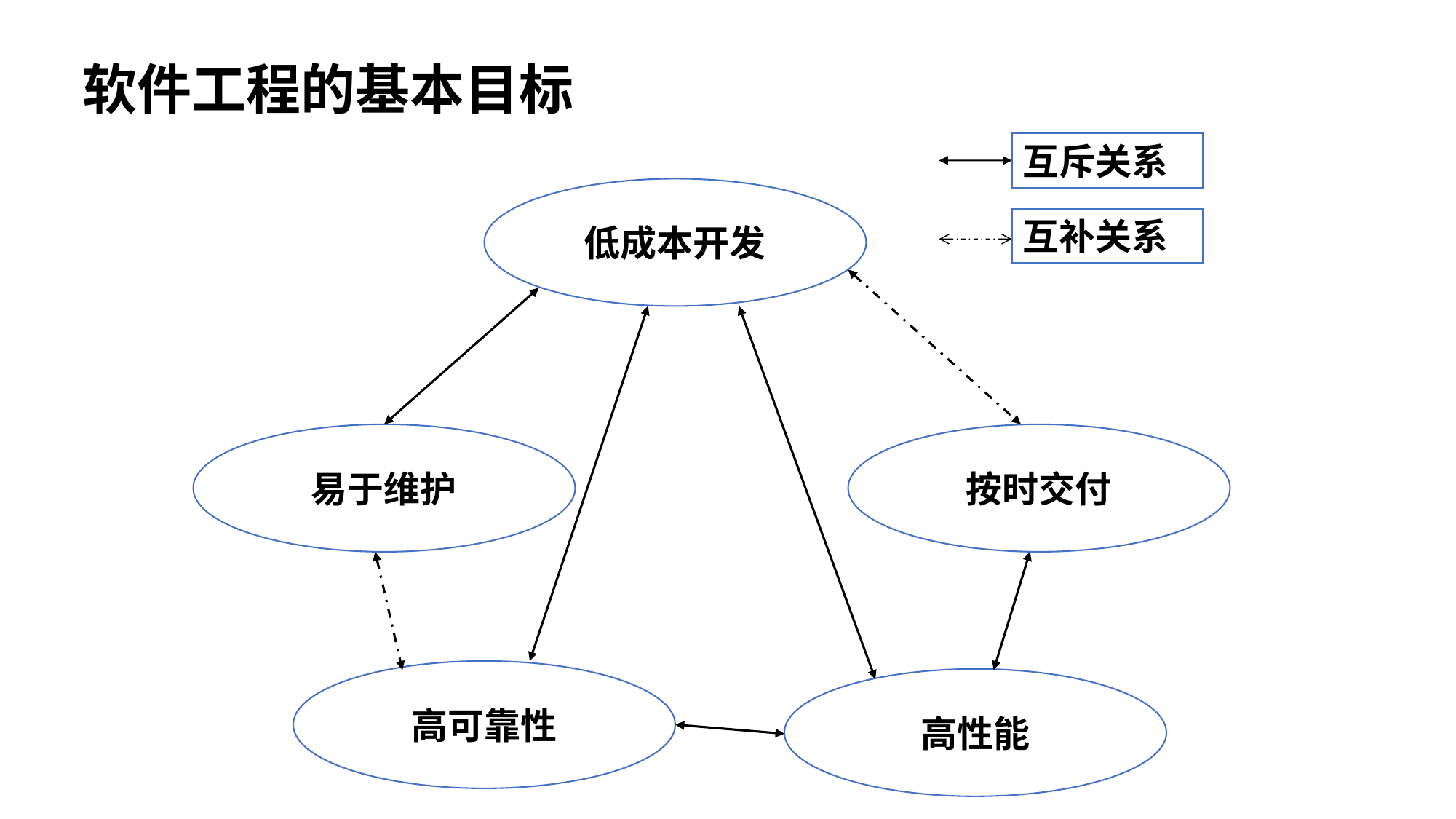

软件工程的基本目标
互斥关系

低成本开发
互补关系

易于维护
按时交付

高可靠性
高性能